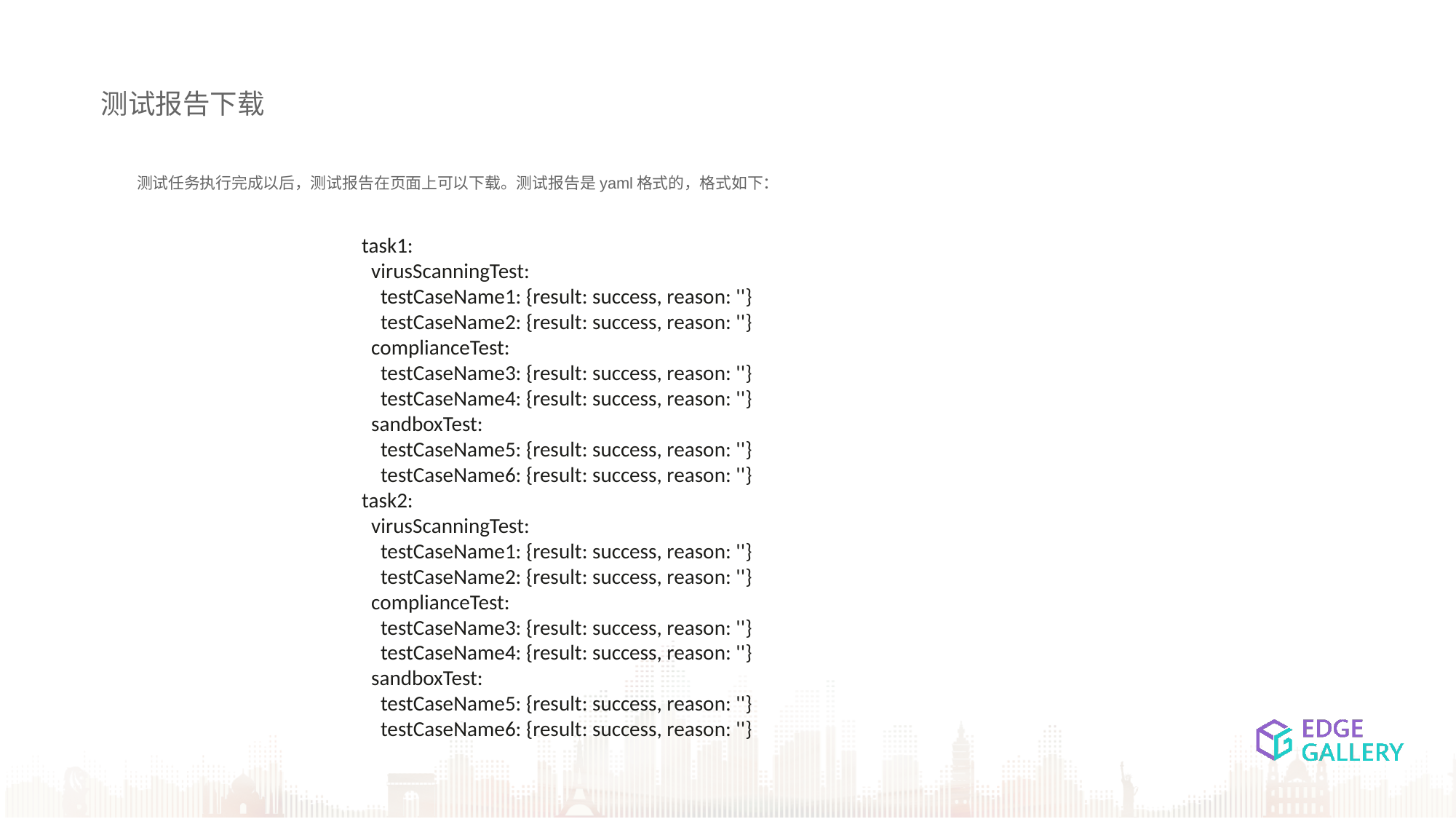

测试报告下载
测试任务执行完成以后，测试报告在页面上可以下载。测试报告是yaml格式的，格式如下：
task1:
  virusScanningTest:
    testCaseName1: {result: success, reason: ''}
    testCaseName2: {result: success, reason: ''}
  complianceTest:
    testCaseName3: {result: success, reason: ''}
    testCaseName4: {result: success, reason: ''}
  sandboxTest:
    testCaseName5: {result: success, reason: ''}
    testCaseName6: {result: success, reason: ''}
task2:
  virusScanningTest:
    testCaseName1: {result: success, reason: ''}
    testCaseName2: {result: success, reason: ''}
  complianceTest:
    testCaseName3: {result: success, reason: ''}
    testCaseName4: {result: success, reason: ''}
  sandboxTest:
    testCaseName5: {result: success, reason: ''}
    testCaseName6: {result: success, reason: ''}